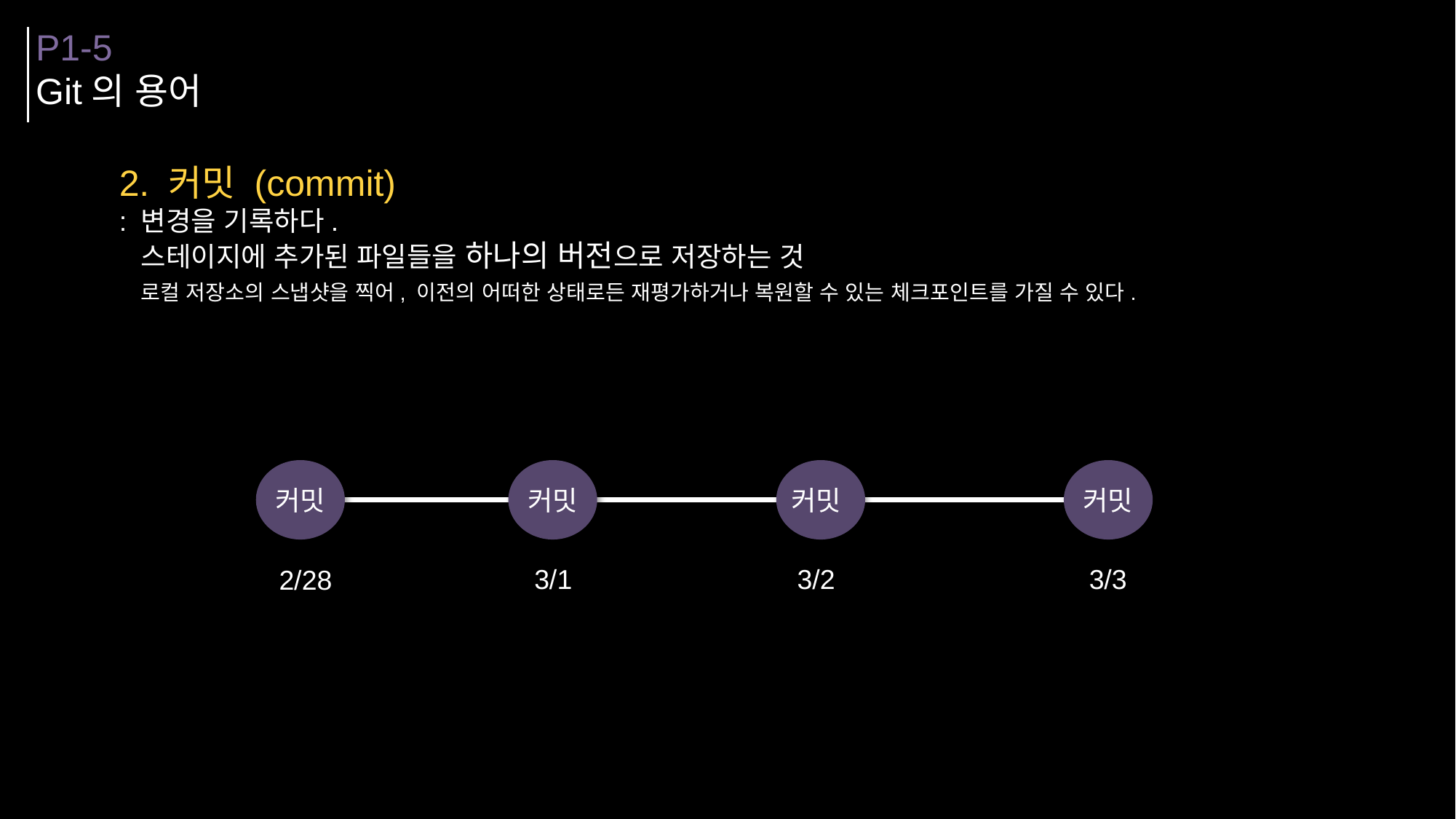

P1-5
Git의 용어
2. 커밋 (commit)
: 변경을 기록하다.
  스테이지에 추가된 파일들을 하나의 버전으로 저장하는 것
  로컬 저장소의 스냅샷을 찍어, 이전의 어떠한 상태로든 재평가하거나 복원할 수 있는 체크포인트를 가질 수 있다.

커밋
커밋
커밋
커밋
3/1
3/2
3/3
2/28